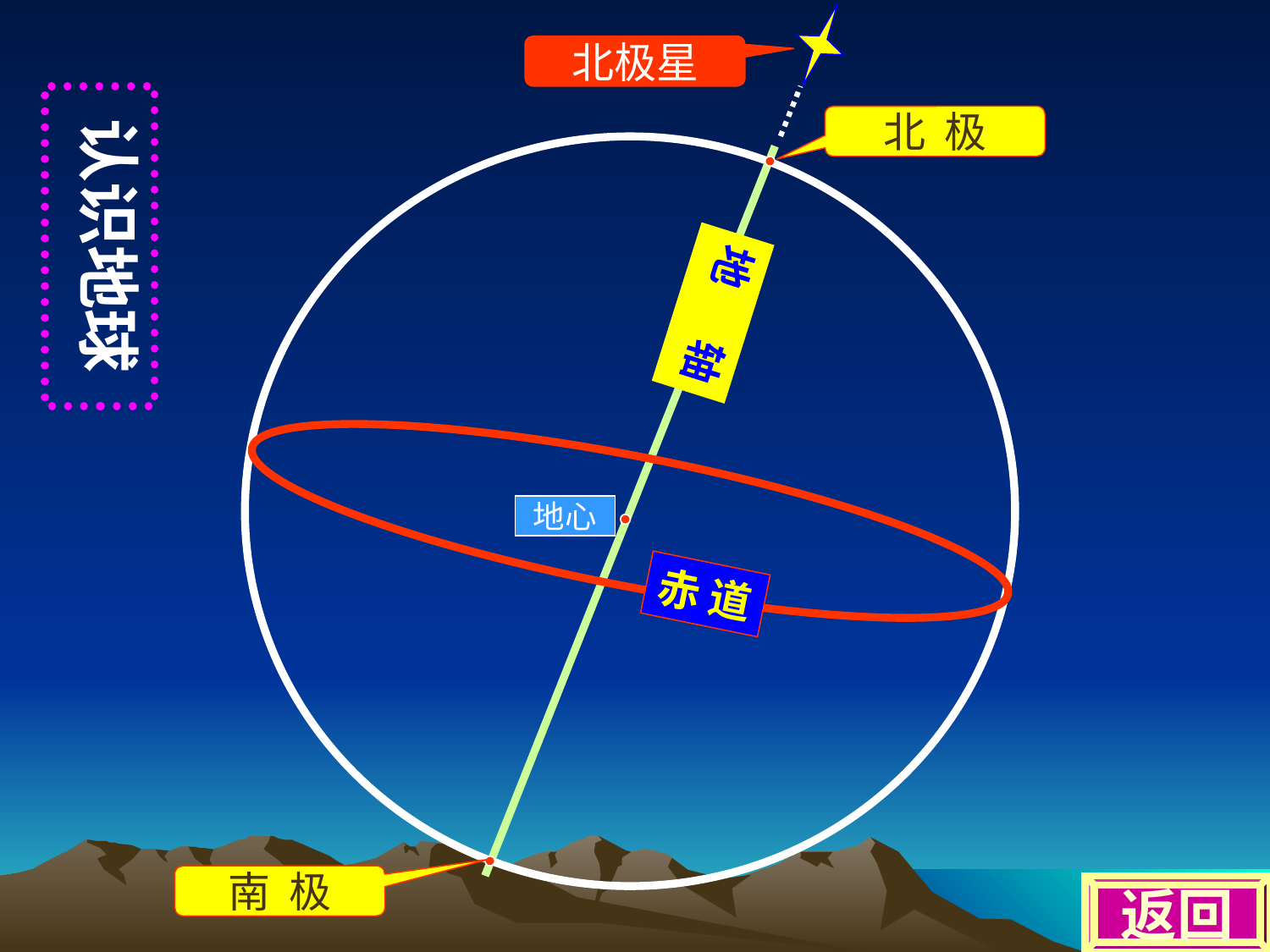

北极星
认识地球

北  极

地      轴

地心

赤 道

南  极
返回